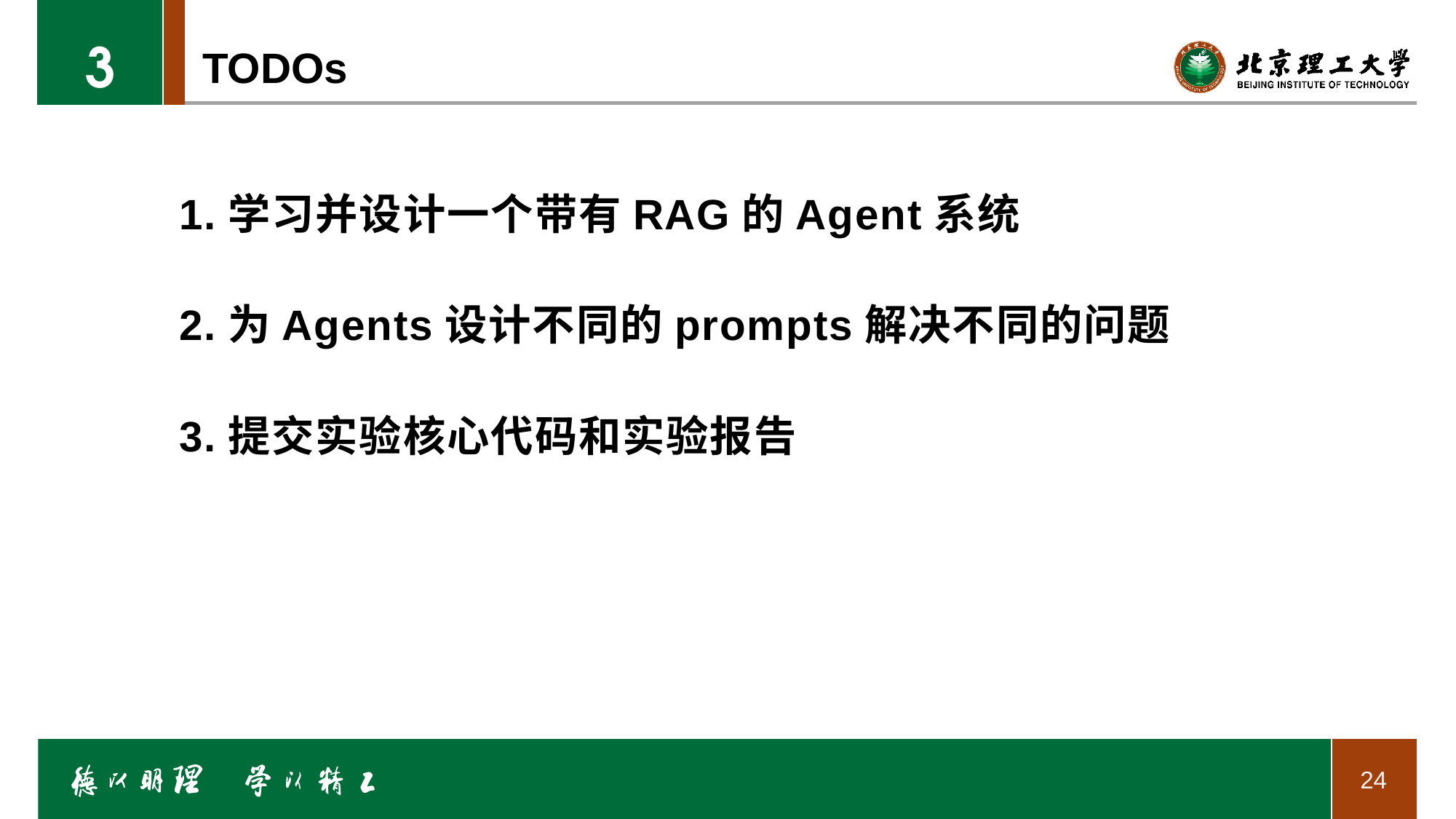

3
# TODOs
1.学习并设计一个带有RAG的Agent系统
2.为Agents设计不同的prompts解决不同的问题
3.提交实验核心代码和实验报告